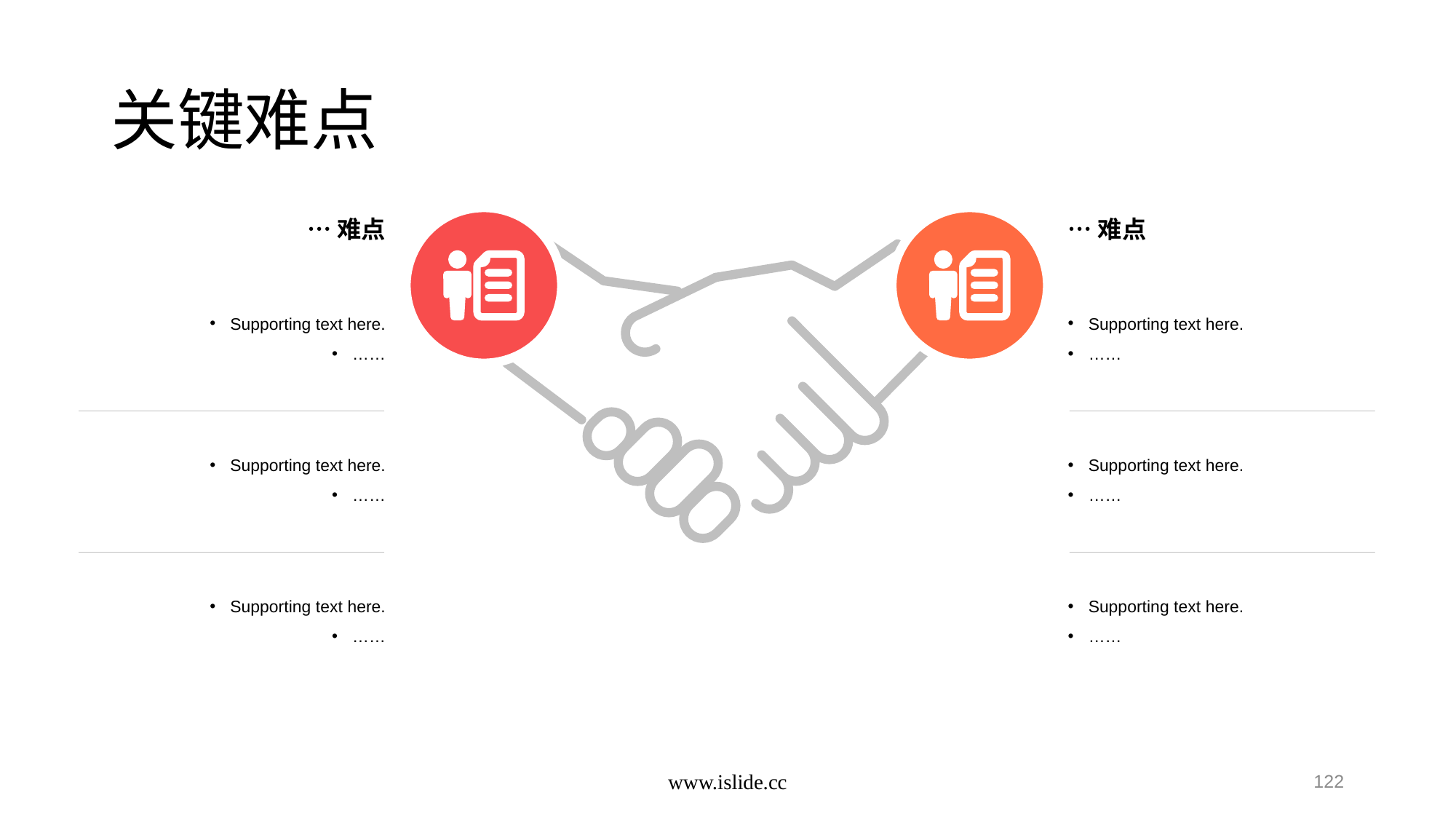

# 关键难点
…难点
Supporting text here.
……
Supporting text here.
……
Supporting text here.
……
…难点
Supporting text here.
……
Supporting text here.
……
Supporting text here.
……

www.islide.cc
122